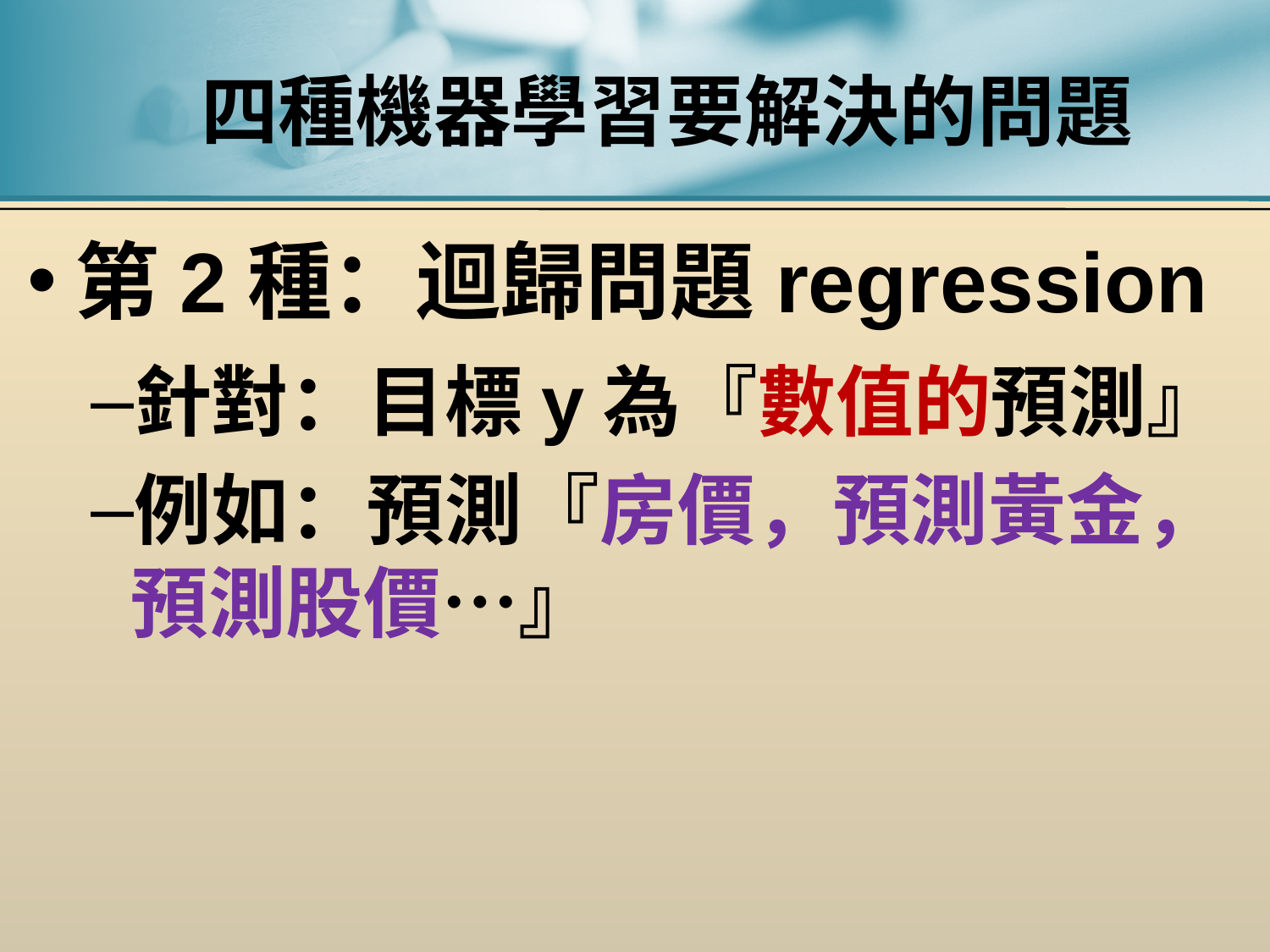

# 四種機器學習要解決的問題
第2種：迴歸問題regression
針對：目標y為『數值的預測』
例如：預測『房價，預測黃金，預測股價…』